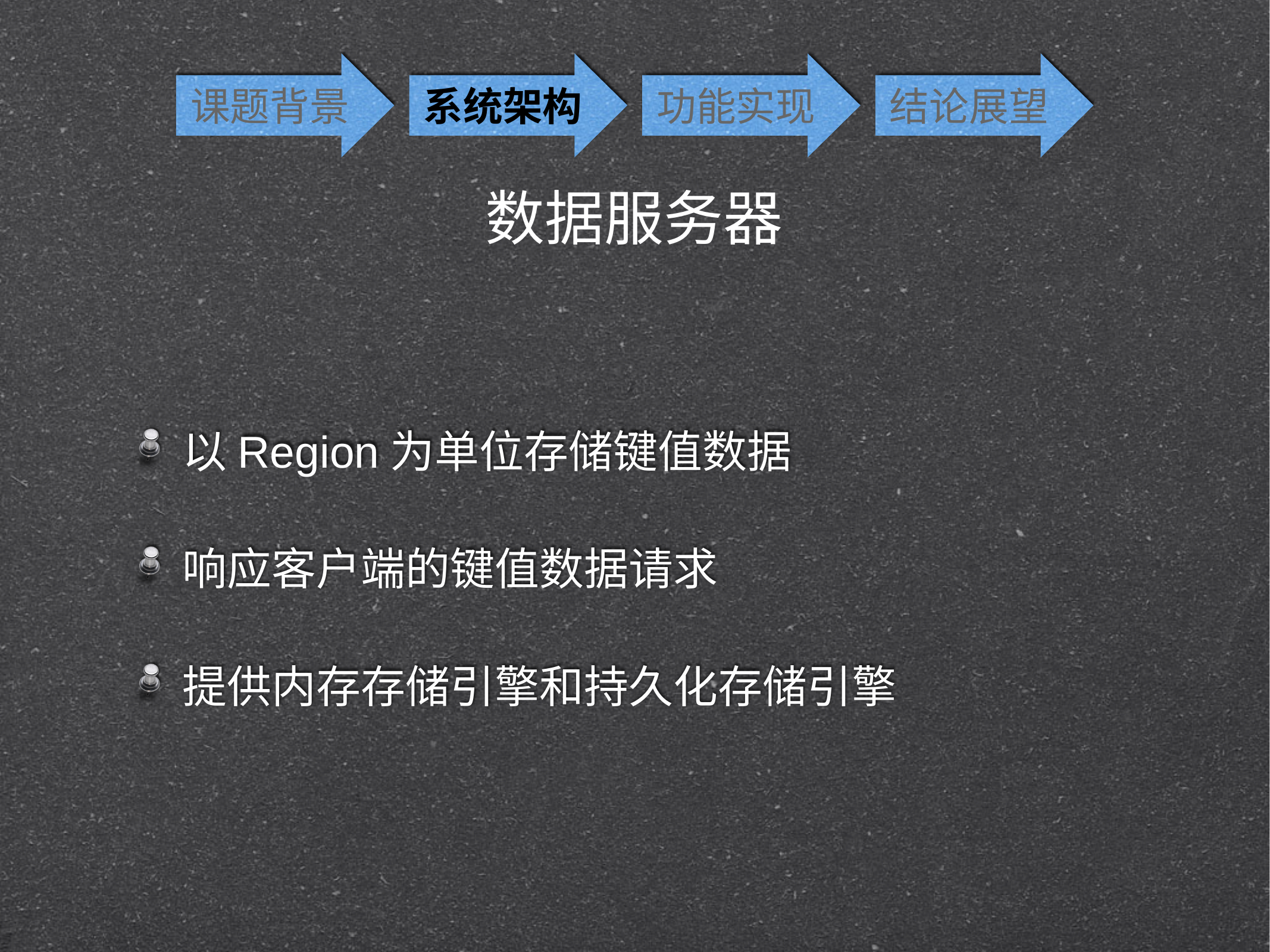

课题背景
系统架构
功能实现
结论展望
数据服务器
以Region为单位存储键值数据
响应客户端的键值数据请求
提供内存存储引擎和持久化存储引擎